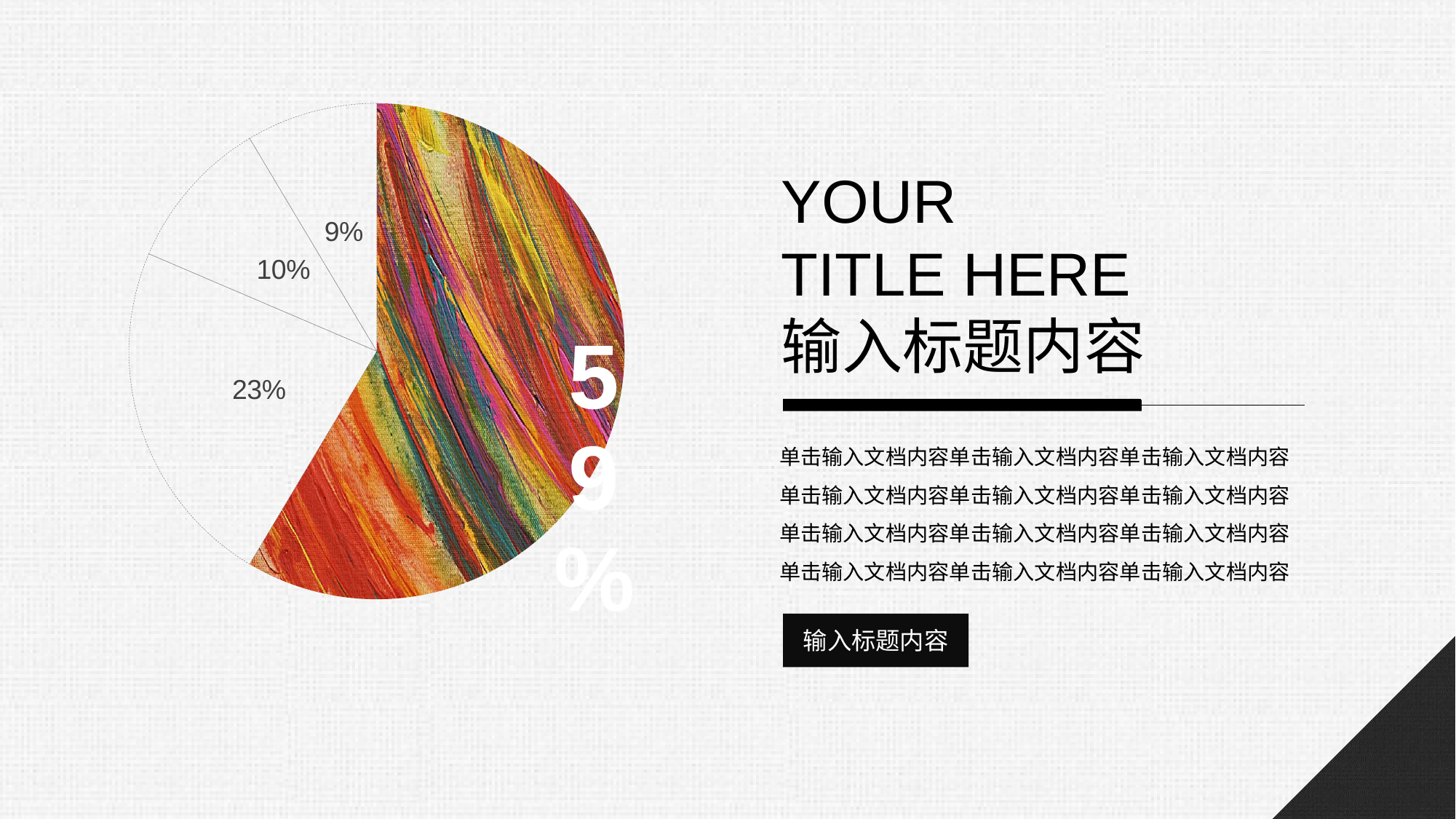

### Chart

| Category | Q |
|---|---|
| A | 8.2 |
| B | 3.2 |
| C | 1.4 |
| D | 1.2 |
YOUR
TITLE HERE
输入标题内容

单击输入文档内容单击输入文档内容单击输入文档内容单击输入文档内容单击输入文档内容单击输入文档内容单击输入文档内容单击输入文档内容单击输入文档内容单击输入文档内容单击输入文档内容单击输入文档内容

输入标题内容